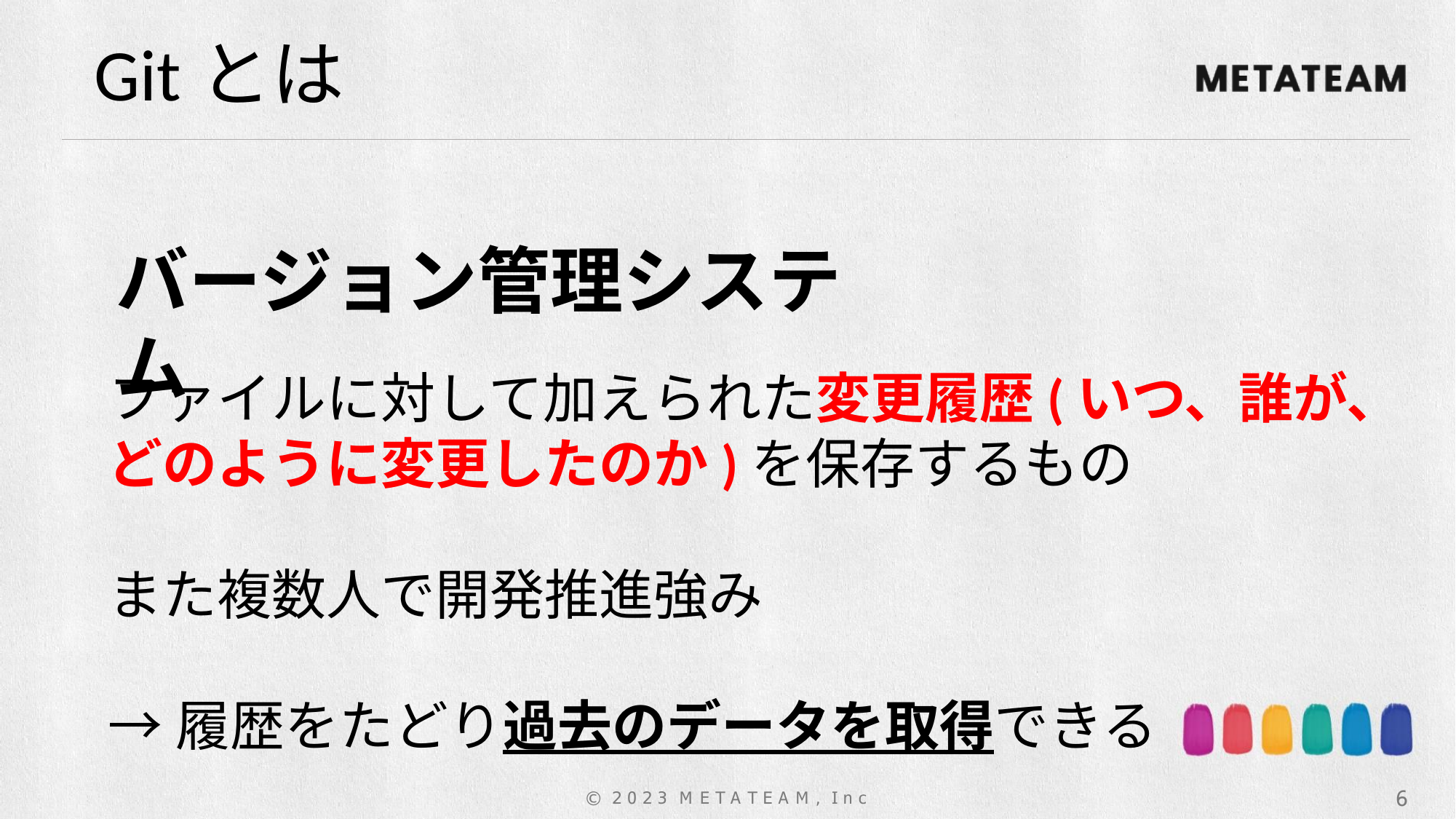

Gitとは

バージョン管理システム
ファイルに対して加えられた変更履歴(いつ、誰が、どのように変更したのか)を保存するもの

また複数人で開発推進強み

→履歴をたどり過去のデータを取得できる
6
©  2 0 2 3  M E T A T E A M ,  I n c .